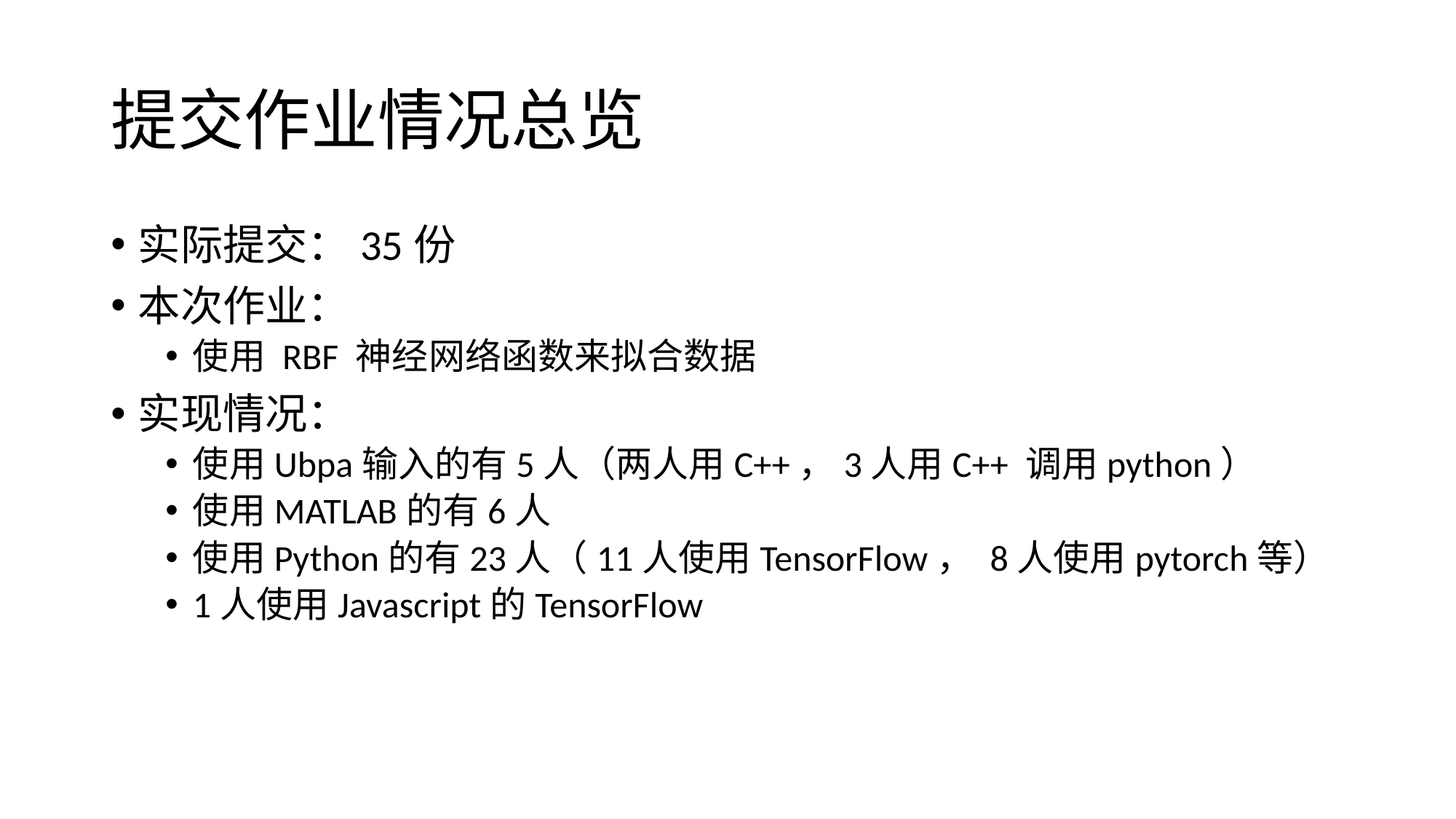

# 提交作业情况总览
实际提交：35份
本次作业：
使用 RBF 神经网络函数来拟合数据
实现情况：
使用Ubpa输入的有5人（两人用C++，3人用C++ 调用python）
使用MATLAB的有6人
使用Python的有23人（11人使用TensorFlow， 8人使用pytorch等）
1人使用Javascript的TensorFlow